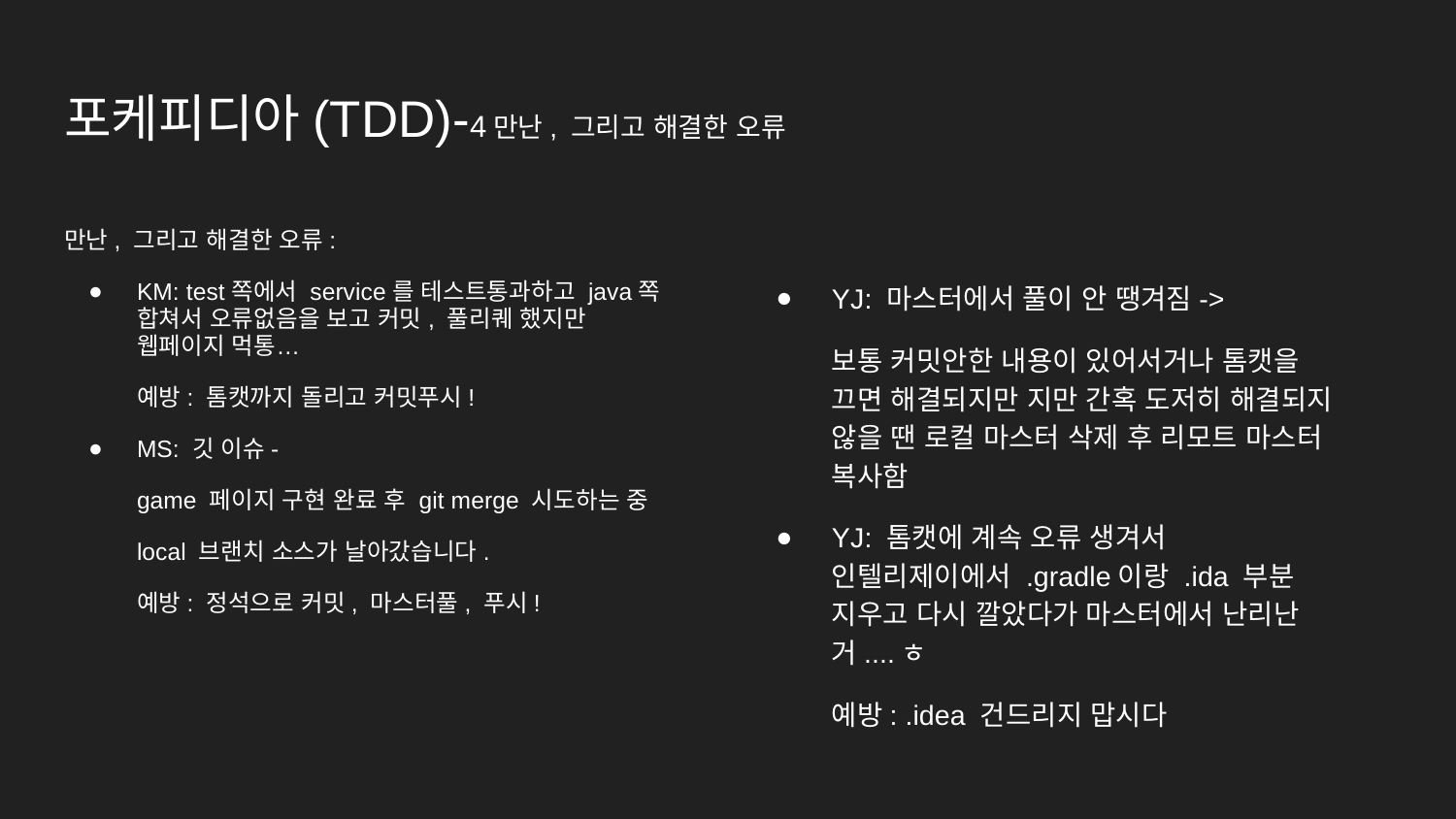

# 포케피디아(TDD)-4만난, 그리고 해결한 오류

만난, 그리고 해결한 오류:
KM: test쪽에서 service를 테스트통과하고 java쪽 합쳐서 오류없음을 보고 커밋, 풀리퀘 했지만 웹페이지 먹통…
예방: 톰캣까지 돌리고 커밋푸시!
MS: 깃 이슈-
game 페이지 구현 완료 후 git merge 시도하는 중
local 브랜치 소스가 날아갔습니다.
예방: 정석으로 커밋, 마스터풀, 푸시!

YJ: 마스터에서 풀이 안 땡겨짐->
보통 커밋안한 내용이 있어서거나 톰캣을 끄면 해결되지만 지만 간혹 도저히 해결되지 않을 땐 로컬 마스터 삭제 후 리모트 마스터 복사함
YJ: 톰캣에 계속 오류 생겨서 인텔리제이에서 .gradle이랑 .ida 부분 지우고 다시 깔았다가 마스터에서 난리난거....ㅎ
예방: .idea 건드리지 맙시다